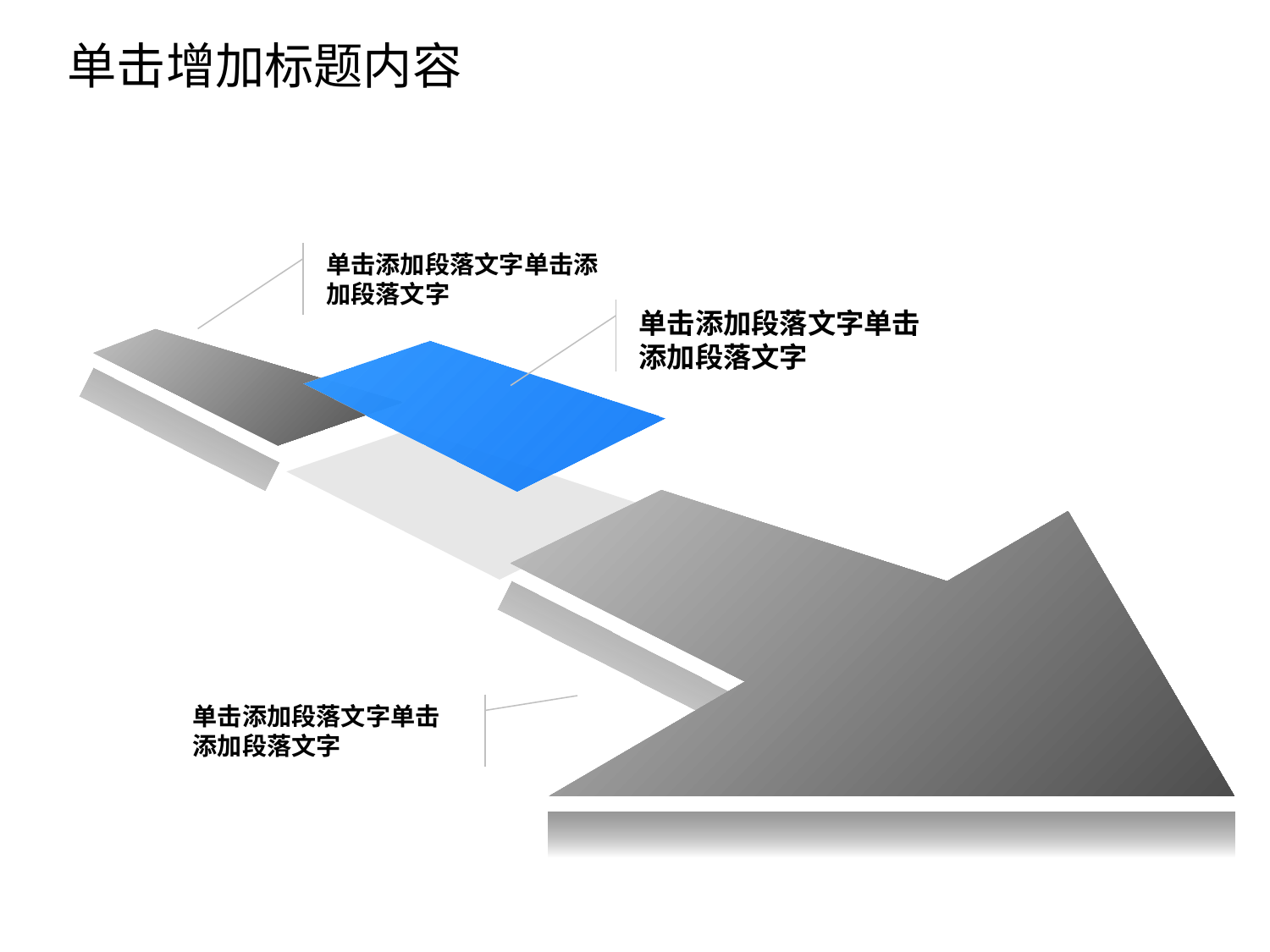

单击增加标题内容
单击添加段落文字单击添加段落文字
单击添加段落文字单击添加段落文字

单击添加段落文字单击添加段落文字